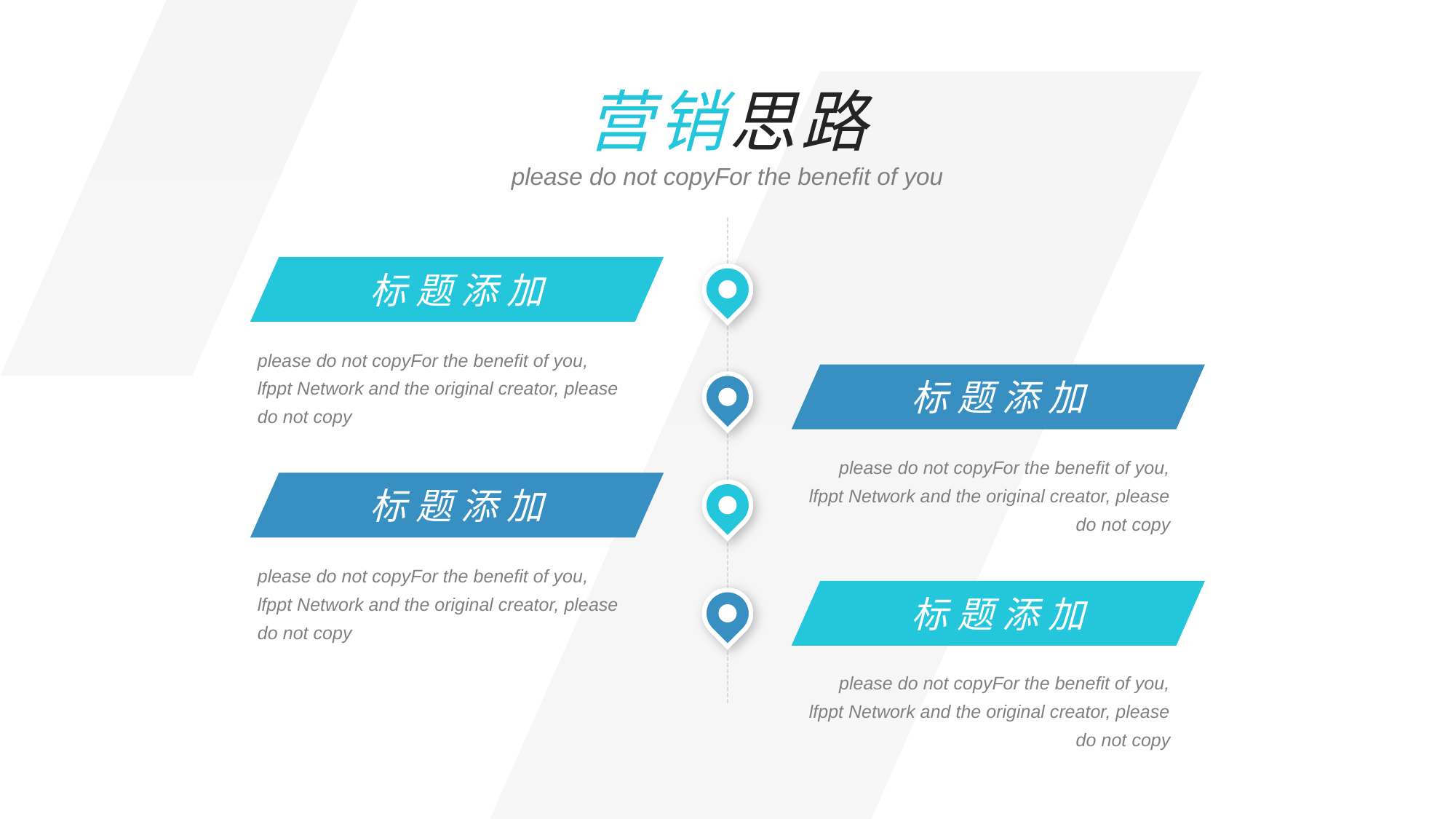

营销思路
please do not copyFor the benefit of you

标题添加

please do not copyFor the benefit of you, lfppt Network and the original creator, please do not copy

标题添加

please do not copyFor the benefit of you, lfppt Network and the original creator, please do not copy

标题添加

please do not copyFor the benefit of you, lfppt Network and the original creator, please do not copy

标题添加

please do not copyFor the benefit of you, lfppt Network and the original creator, please do not copy